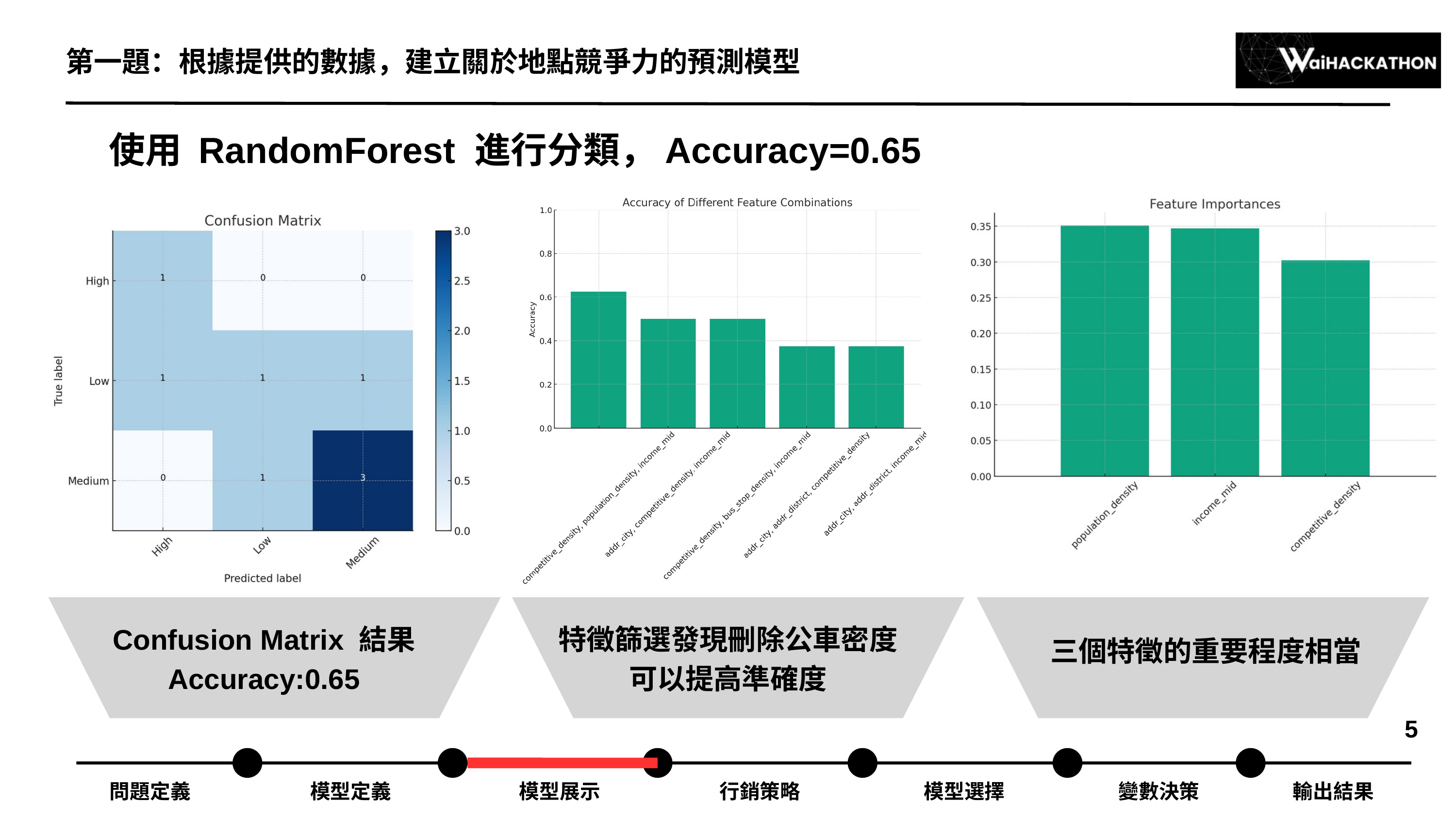

第一題：根據提供的數據，建立關於地點競爭力的預測模型

使用 RandomForest 進行分類，Accuracy=0.65

Confusion Matrix 結果 Accuracy:0.65
特徵篩選發現刪除公車密度
可以提高準確度
三個特徵的重要程度相當
5

問題定義
模型定義
模型展示
行銷策略
模型選擇
變數決策
輸出結果